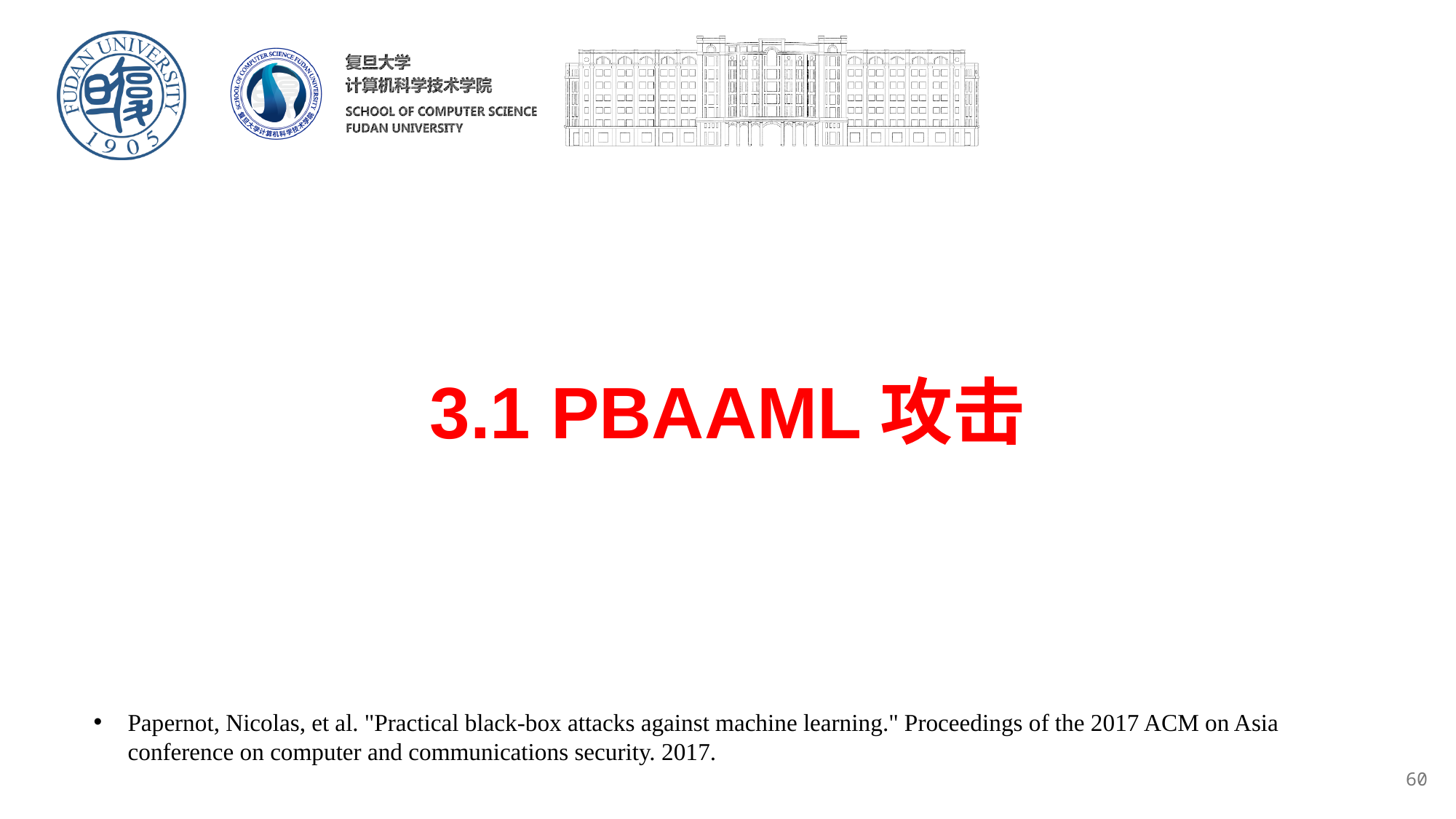

# 3.1 PBAAML攻击
Papernot, Nicolas, et al. "Practical black-box attacks against machine learning." Proceedings of the 2017 ACM on Asia conference on computer and communications security. 2017.